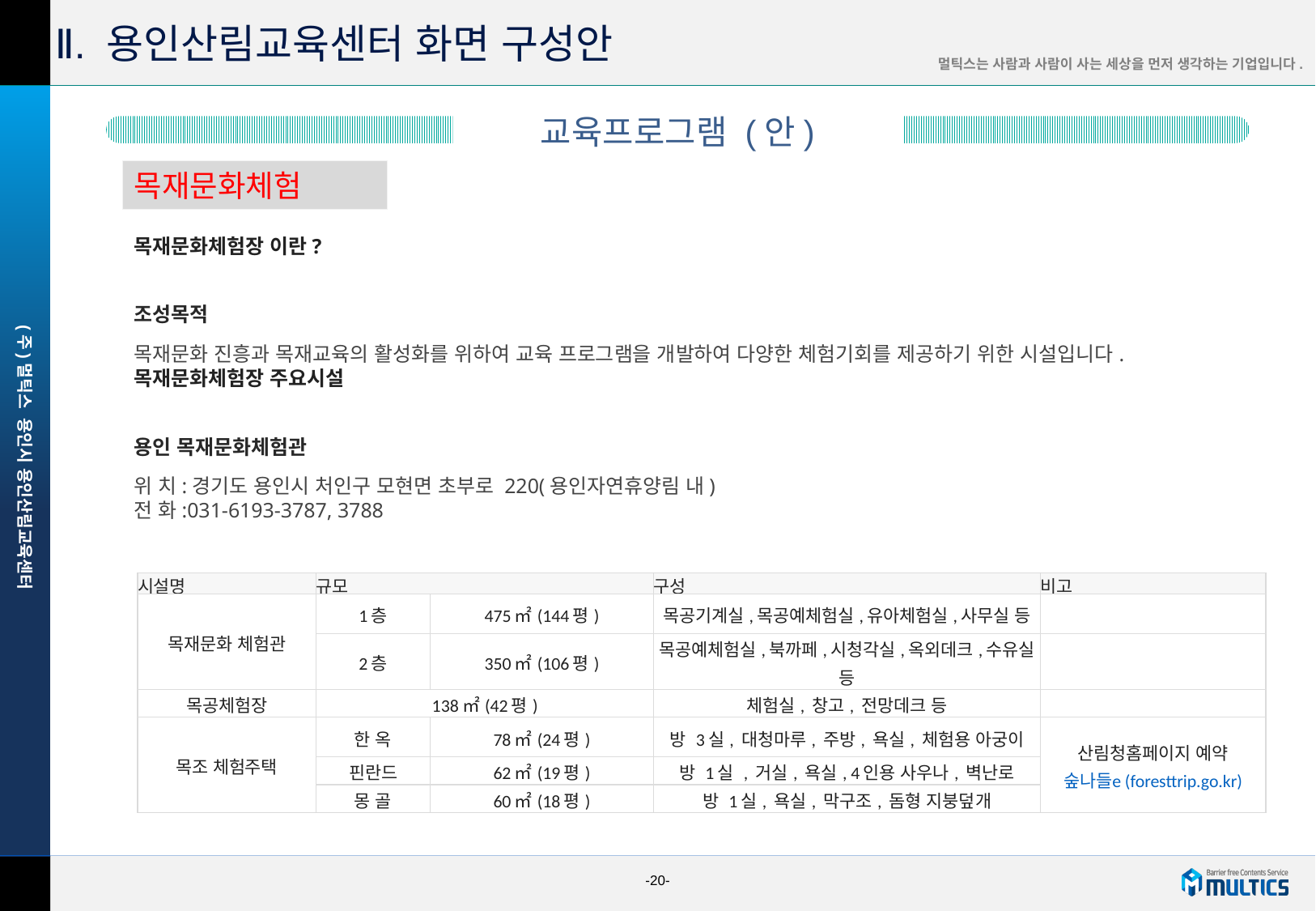

Ⅱ. 용인산림교육센터 화면 구성안
교육프로그램 (안)

목재문화체험
목재문화체험장 이란?
조성목적
목재문화 진흥과 목재교육의 활성화를 위하여 교육 프로그램을 개발하여 다양한 체험기회를 제공하기 위한 시설입니다.
목재문화체험장 주요시설
용인 목재문화체험관
위 치:경기도 용인시 처인구 모현면 초부로 220(용인자연휴양림 내)
전 화:031-6193-3787, 3788
| 시설명 | 규모 |  | 구성 | 비고 |
| --- | --- | --- | --- | --- |
| 목재문화 체험관 | 1층 | 475㎡(144평) | 목공기계실,목공예체험실,유아체험실,사무실 등 |  |
|  | 2층 | 350㎡(106평) | 목공예체험실,북까페,시청각실,옥외데크,수유실 등 |  |
| 목공체험장 | 138㎡(42평) |  | 체험실, 창고, 전망데크 등 |  |
| 목조 체험주택 | 한 옥 | 78㎡(24평) | 방 3실, 대청마루, 주방, 욕실, 체험용 아궁이 | 산림청홈페이지 예약 숲나들e (foresttrip.go.kr) |
|  | 핀란드 | 62㎡(19평) | 방 1실 , 거실, 욕실, 4인용 사우나, 벽난로 |  |
|  | 몽 골 | 60㎡(18평) | 방 1실, 욕실, 막구조, 돔형 지붕덮개 |  |